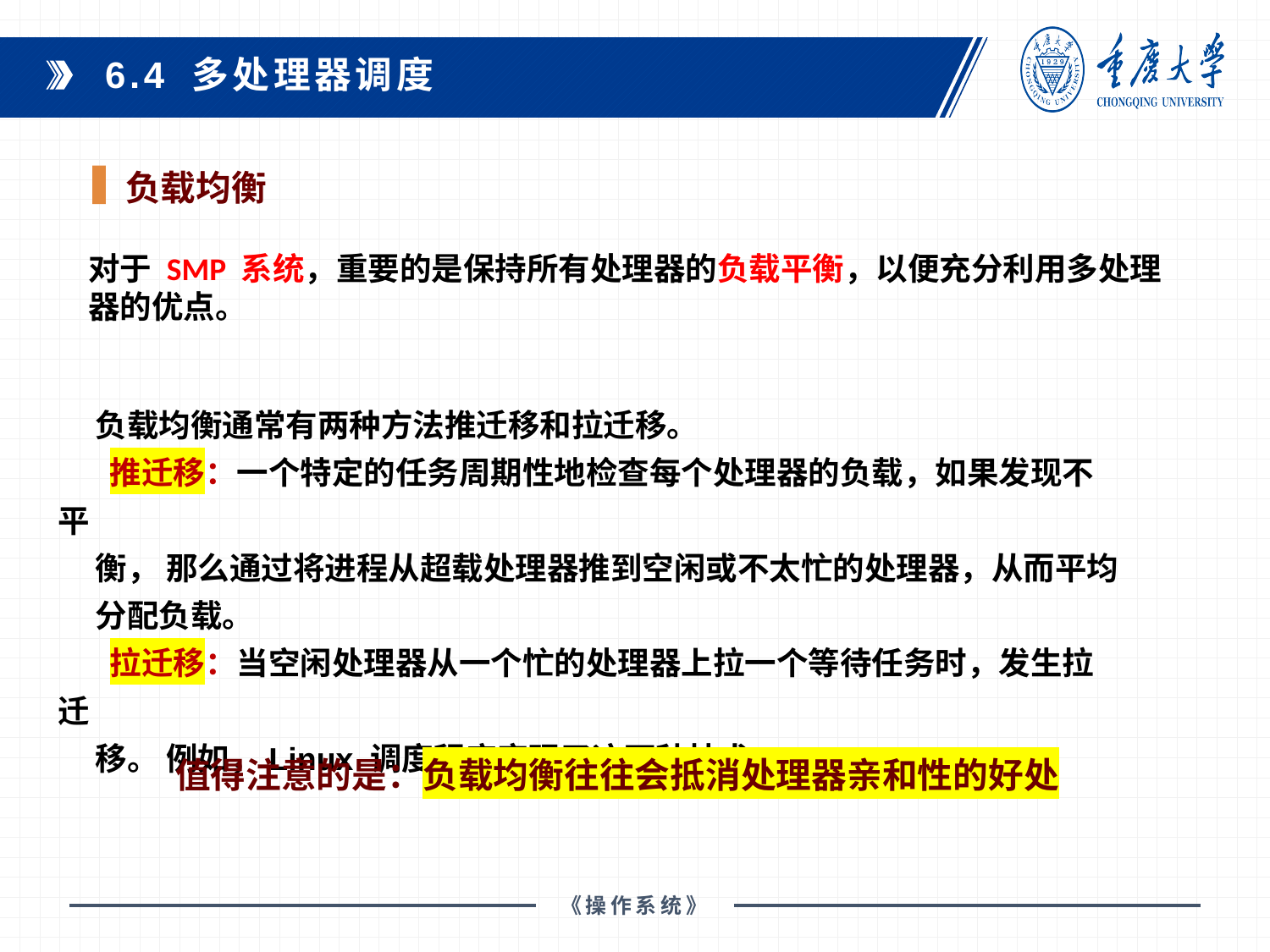

6.4 多处理器调度
负载均衡

对于 SMP 系统，重要的是保持所有处理器的负载平衡，以便充分利用多处理器的优点。
负载均衡通常有两种方法推迁移和拉迁移。
 推迁移：一个特定的任务周期性地检查每个处理器的负载，如果发现不平
衡， 那么通过将进程从超载处理器推到空闲或不太忙的处理器，从而平均
分配负载。
 拉迁移：当空闲处理器从一个忙的处理器上拉一个等待任务时，发生拉迁
移。 例如，Linux 调度程序实现了这两种技术。
值得注意的是：负载均衡往往会抵消处理器亲和性的好处